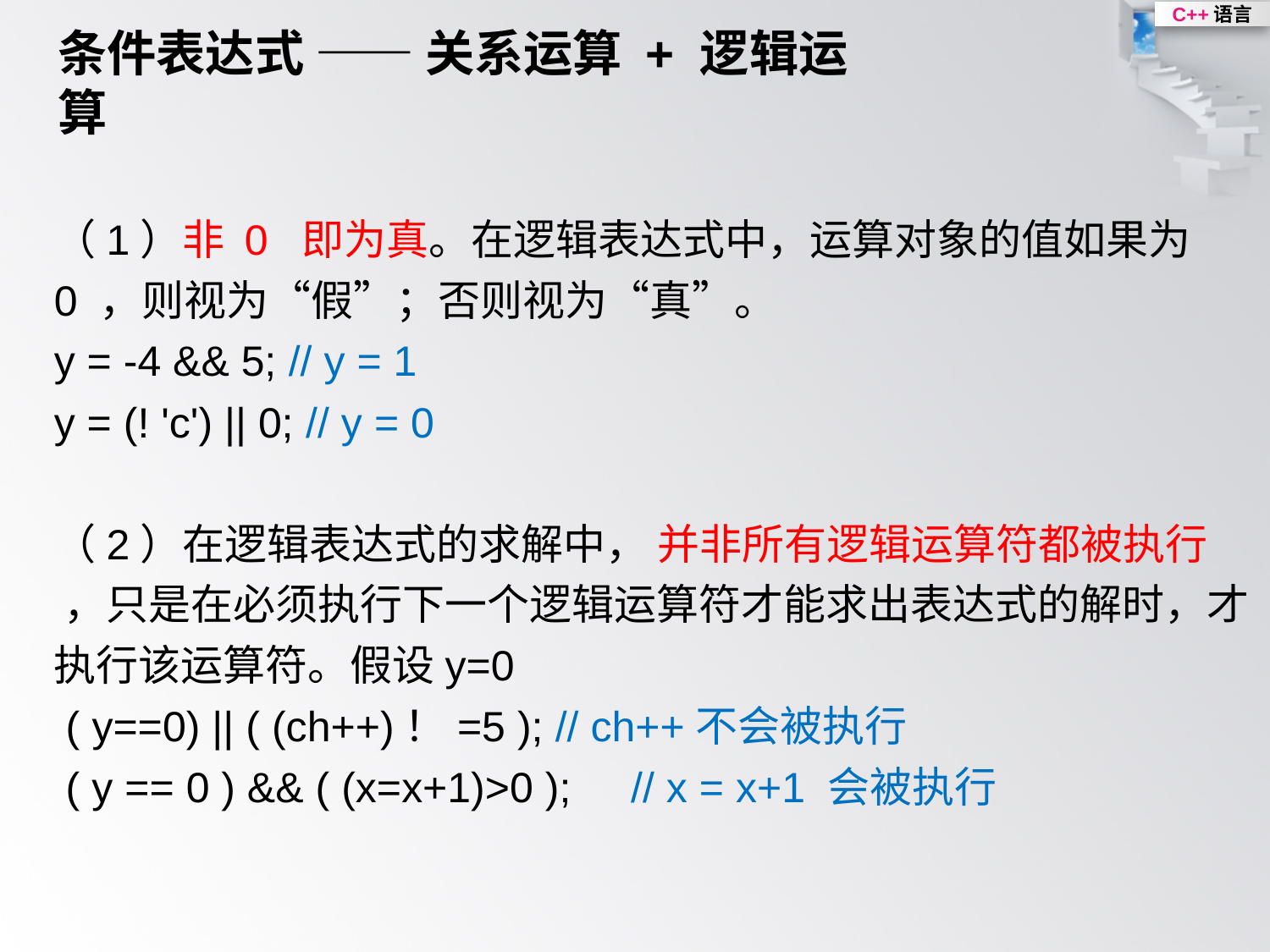

条件表达式 —— 关系运算 + 逻辑运算
（1）非 0  即为真。在逻辑表达式中，运算对象的值如果为 0 ，则视为“假”；否则视为“真”。
y = -4 && 5; // y = 1
y = (! 'c') || 0; // y = 0

（2）在逻辑表达式的求解中， 并非所有逻辑运算符都被执行 ，只是在必须执行下一个逻辑运算符才能求出表达式的解时，才执行该运算符。假设y=0
 ( y==0) || ( (ch++)！=5 ); // ch++不会被执行
 ( y == 0 ) && ( (x=x+1)>0 );     // x = x+1 会被执行